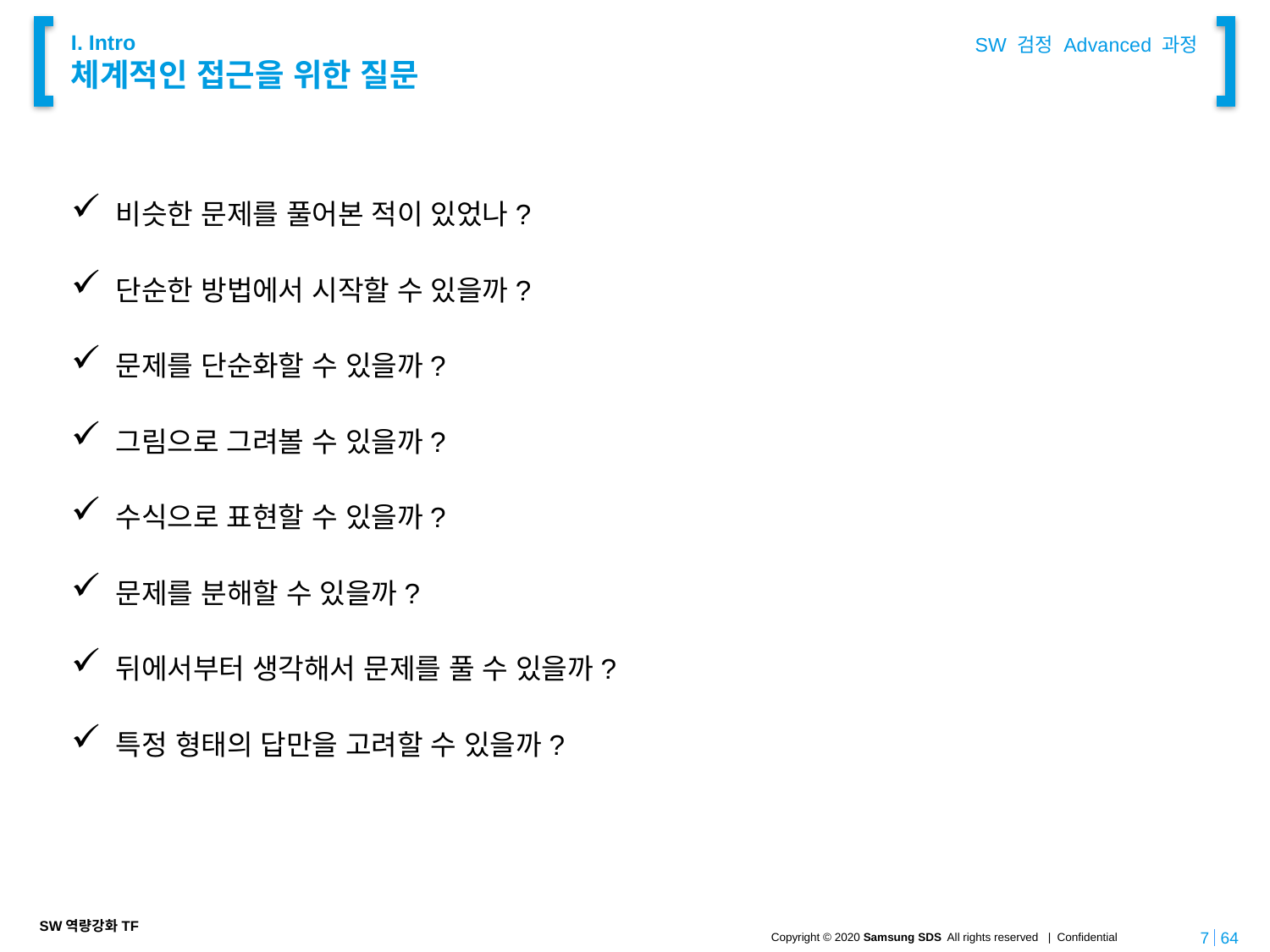

SW 검정 Advanced 과정

# I. Intro 체계적인 접근을 위한 질문
 비슷한 문제를 풀어본 적이 있었나?
 단순한 방법에서 시작할 수 있을까?
 문제를 단순화할 수 있을까?
 그림으로 그려볼 수 있을까?
 수식으로 표현할 수 있을까?
 문제를 분해할 수 있을까?
 뒤에서부터 생각해서 문제를 풀 수 있을까?
 특정 형태의 답만을 고려할 수 있을까?